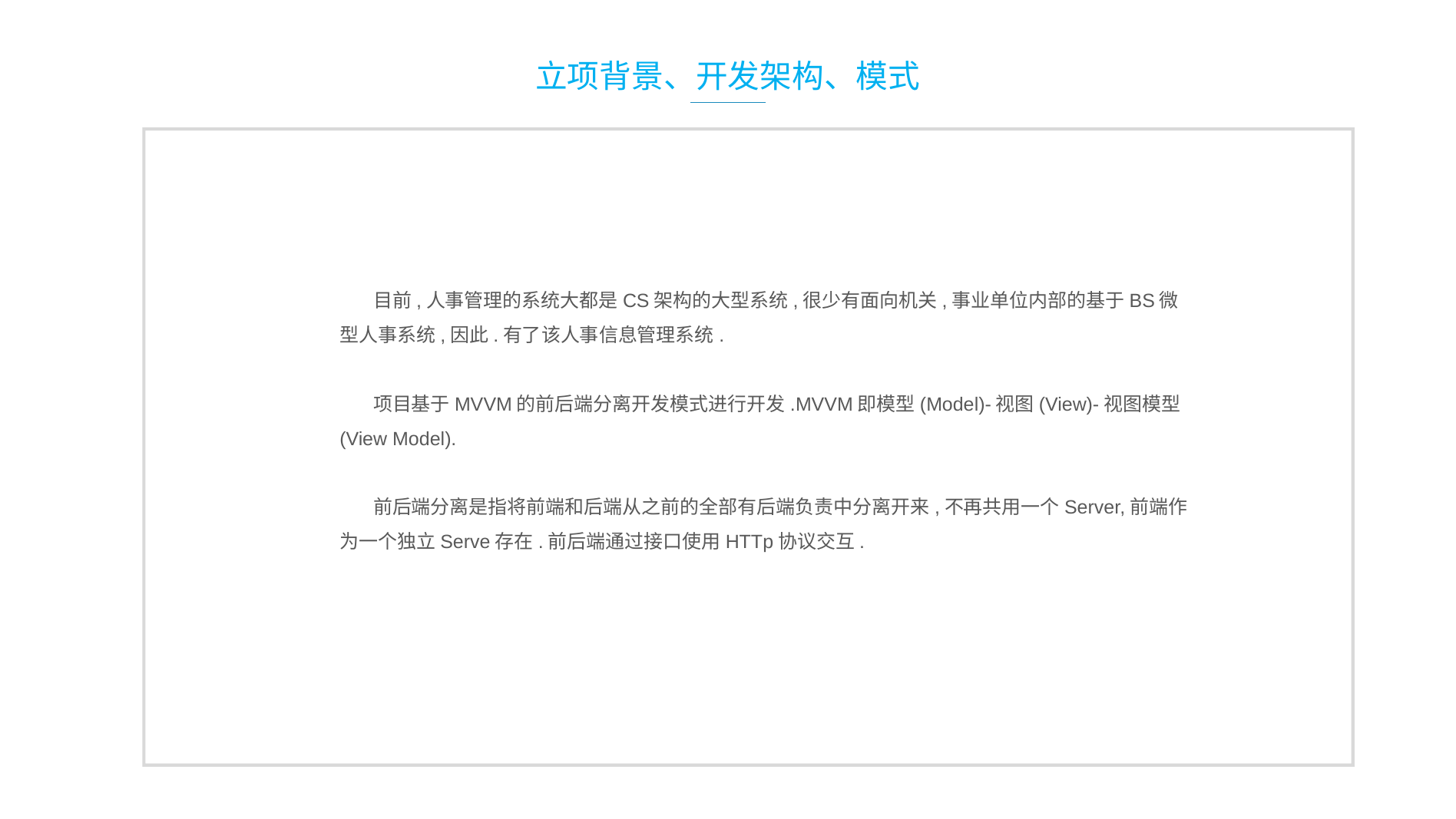

立项背景、开发架构、模式

目前,人事管理的系统大都是CS架构的大型系统,很少有面向机关,事业单位内部的基于BS微型人事系统,因此.有了该人事信息管理系统.

项目基于MVVM的前后端分离开发模式进行开发.MVVM即模型(Model)-视图(View)-视图模型(View Model).

前后端分离是指将前端和后端从之前的全部有后端负责中分离开来,不再共用一个Server,前端作为一个独立Serve存在.前后端通过接口使用HTTp协议交互.

效率低下
浪费人力
极易出现错误